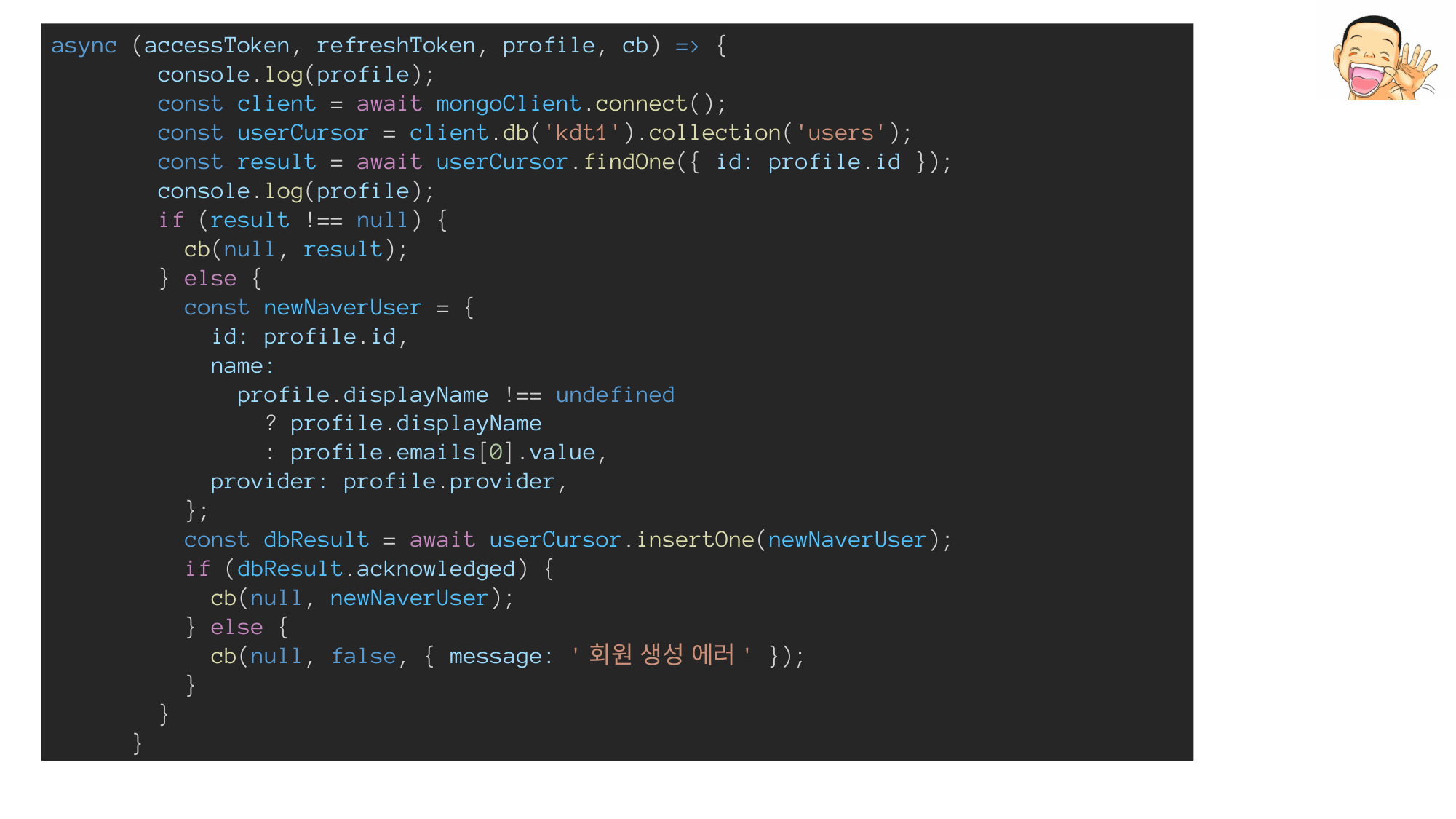

async (accessToken, refreshToken, profile, cb) => {
        console.log(profile);
        const client = await mongoClient.connect();
        const userCursor = client.db('kdt1').collection('users');
        const result = await userCursor.findOne({ id: profile.id });
        console.log(profile);
        if (result !== null) {
          cb(null, result);
        } else {
          const newNaverUser = {
            id: profile.id,
            name:
              profile.displayName !== undefined
                ? profile.displayName
                : profile.emails[0].value,
            provider: profile.provider,
          };
          const dbResult = await userCursor.insertOne(newNaverUser);
          if (dbResult.acknowledged) {
            cb(null, newNaverUser);
          } else {
            cb(null, false, { message: '회원 생성 에러' });
          }
        }
      }